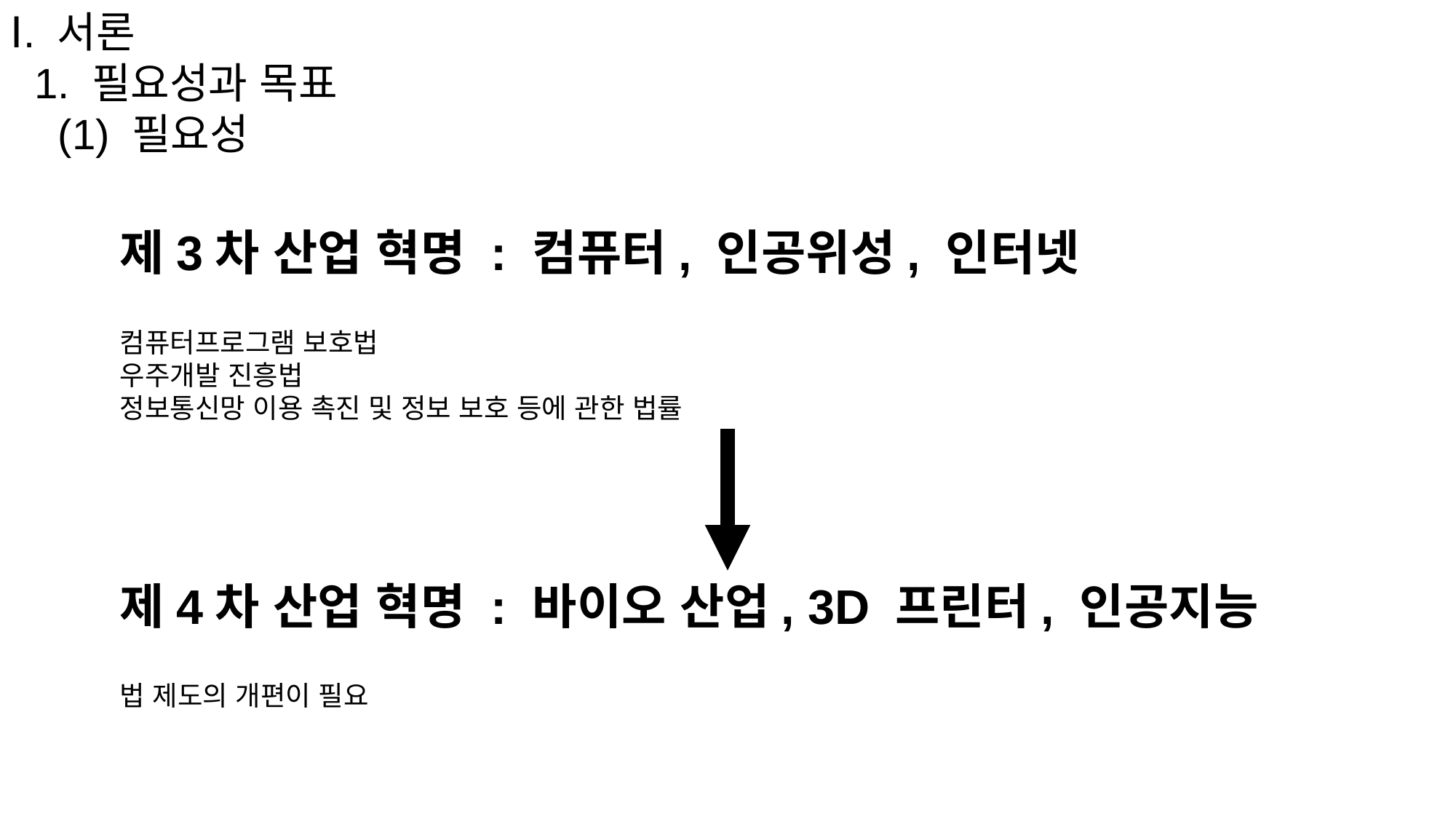

Ⅰ. 서론
  1. 필요성과 목표
    (1) 필요성

	제3차 산업 혁명 : 컴퓨터, 인공위성, 인터넷

	컴퓨터프로그램 보호법
	우주개발 진흥법
	정보통신망 이용 촉진 및 정보 보호 등에 관한 법률
	제4차 산업 혁명 : 바이오 산업, 3D 프린터, 인공지능

	법 제도의 개편이 필요